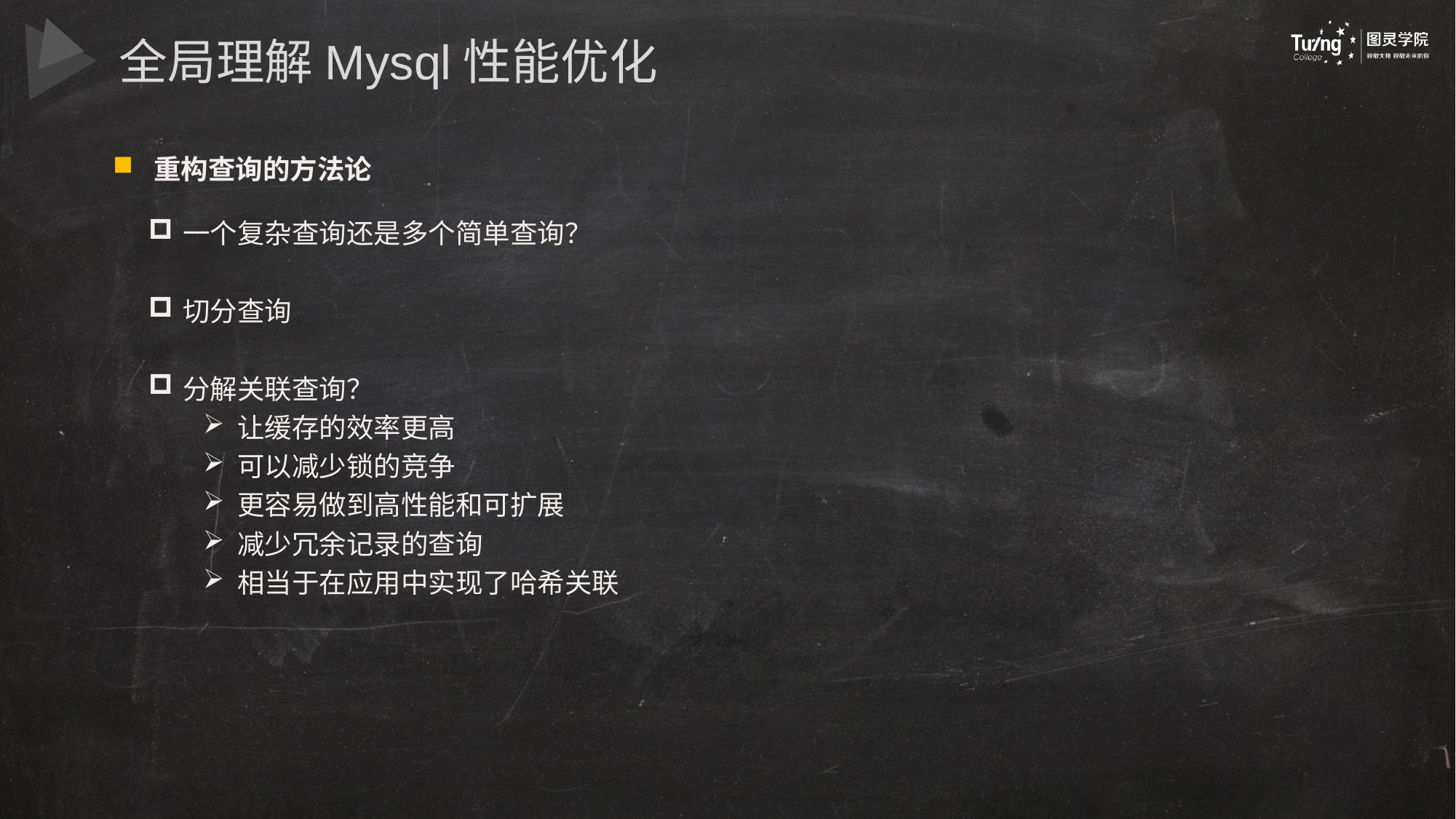

全局理解Mysql性能优化
重构查询的方法论
一个复杂查询还是多个简单查询？

切分查询

分解关联查询？
让缓存的效率更高
可以减少锁的竞争
更容易做到高性能和可扩展
减少冗余记录的查询
相当于在应用中实现了哈希关联